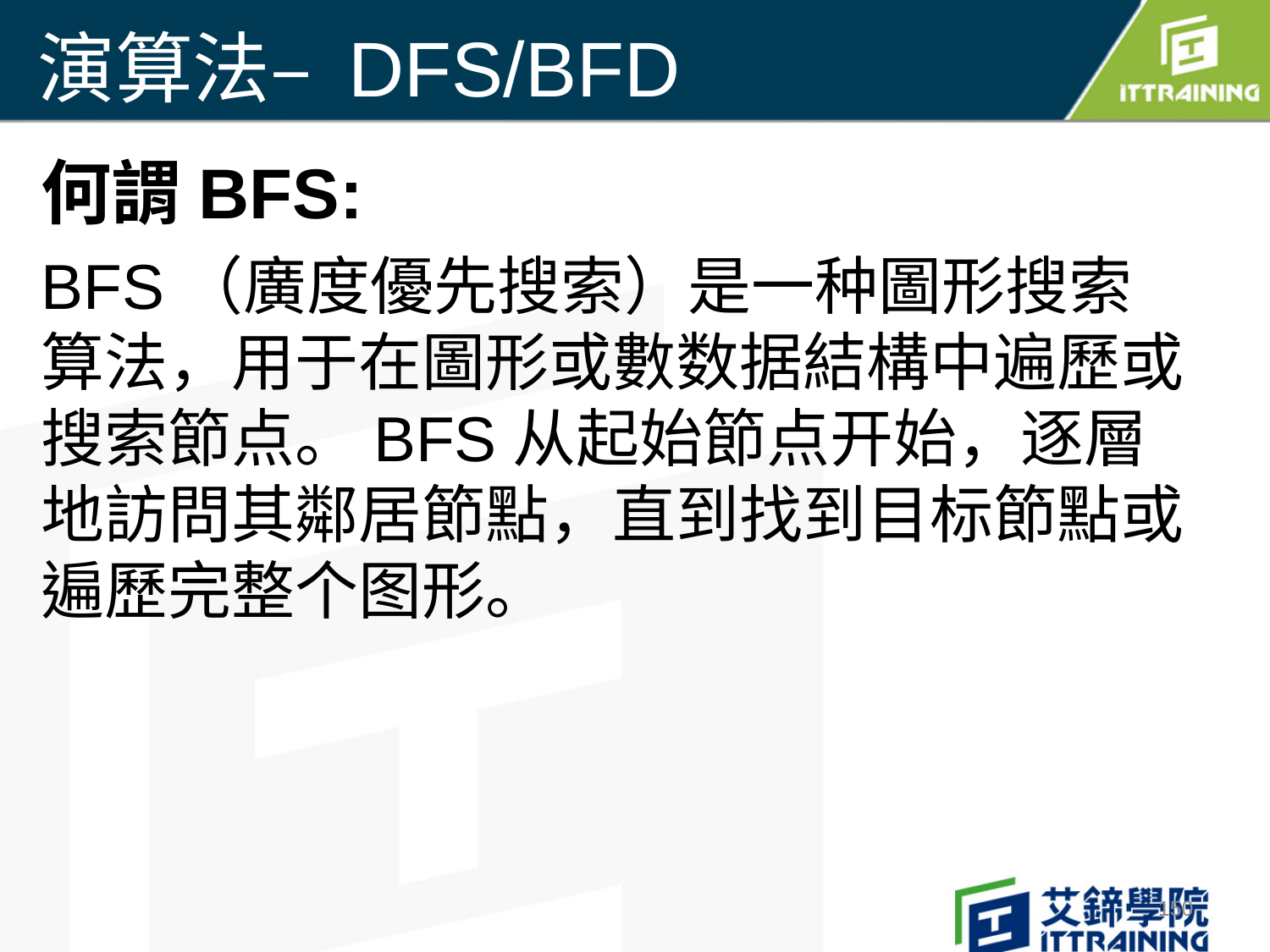

# 演算法– DFS/BFD
何謂BFS:
BFS（廣度優先搜索）是一种圖形搜索算法，用于在圖形或數数据結構中遍歷或搜索節点。BFS从起始節点开始，逐層地訪問其鄰居節點，直到找到目标節點或遍歷完整个图形。
150